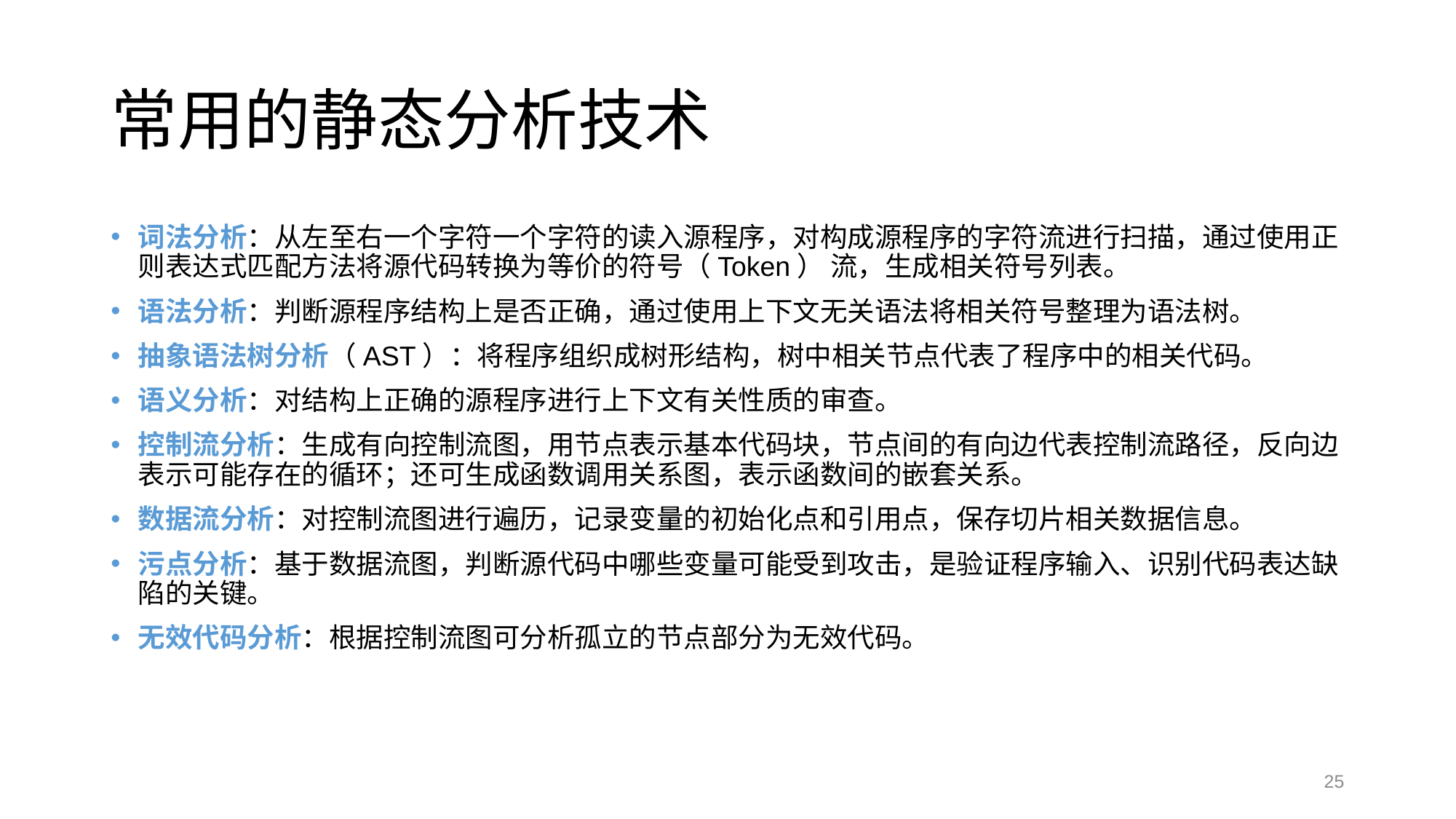

# 常用的静态分析技术
词法分析：从左至右一个字符一个字符的读入源程序，对构成源程序的字符流进行扫描，通过使用正则表达式匹配方法将源代码转换为等价的符号（Token） 流，生成相关符号列表。
语法分析：判断源程序结构上是否正确，通过使用上下文无关语法将相关符号整理为语法树。
抽象语法树分析（AST）：将程序组织成树形结构，树中相关节点代表了程序中的相关代码。
语义分析：对结构上正确的源程序进行上下文有关性质的审查。
控制流分析：生成有向控制流图，用节点表示基本代码块，节点间的有向边代表控制流路径，反向边表示可能存在的循环；还可生成函数调用关系图，表示函数间的嵌套关系。
数据流分析：对控制流图进行遍历，记录变量的初始化点和引用点，保存切片相关数据信息。
污点分析：基于数据流图，判断源代码中哪些变量可能受到攻击，是验证程序输入、识别代码表达缺陷的关键。
无效代码分析：根据控制流图可分析孤立的节点部分为无效代码。
25